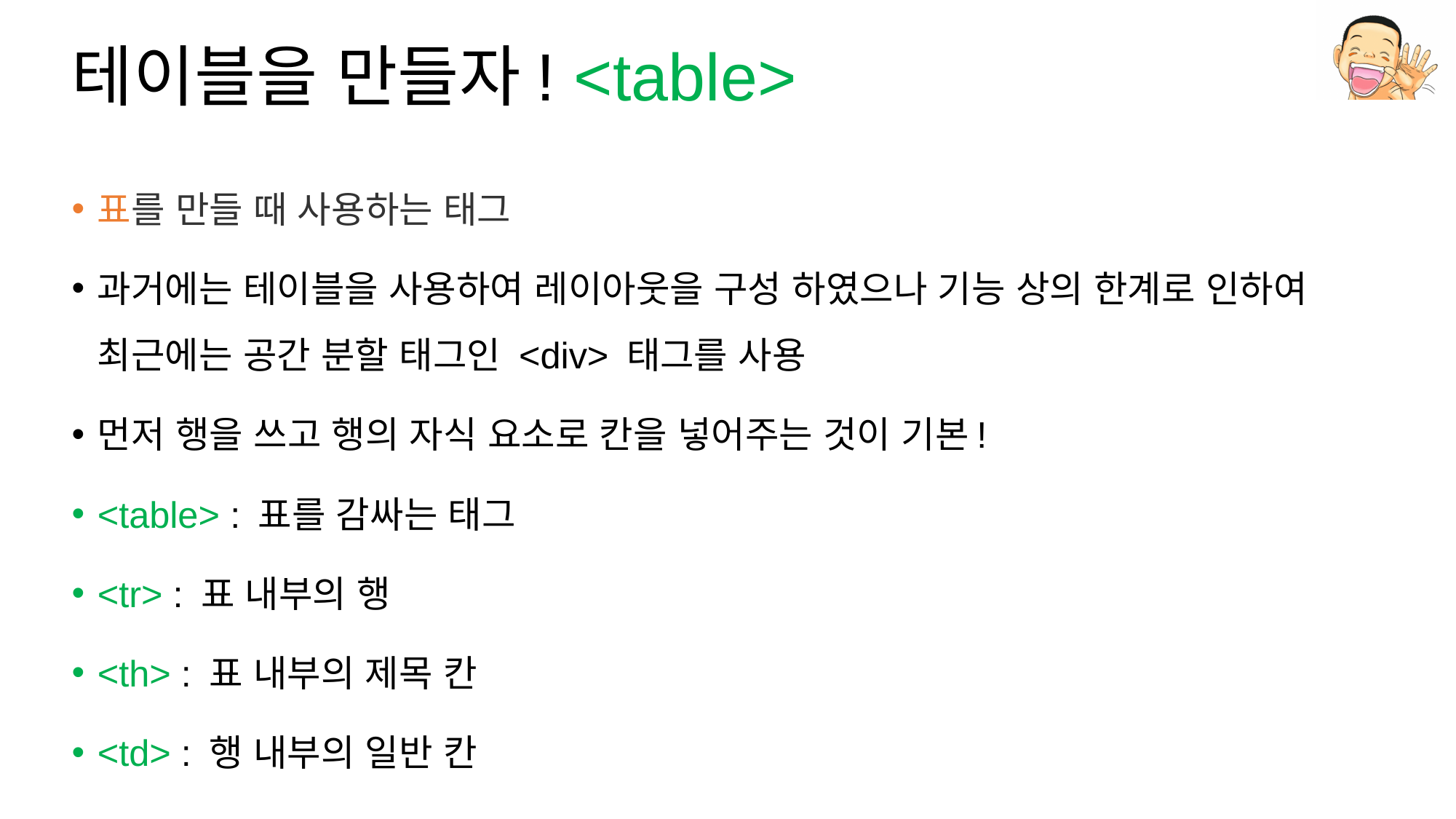

# 테이블을 만들자! <table>
표를 만들 때 사용하는 태그
과거에는 테이블을 사용하여 레이아웃을 구성 하였으나 기능 상의 한계로 인하여 최근에는 공간 분할 태그인 <div> 태그를 사용
먼저 행을 쓰고 행의 자식 요소로 칸을 넣어주는 것이 기본!
<table> : 표를 감싸는 태그
<tr> : 표 내부의 행
<th> : 표 내부의 제목 칸
<td> : 행 내부의 일반 칸